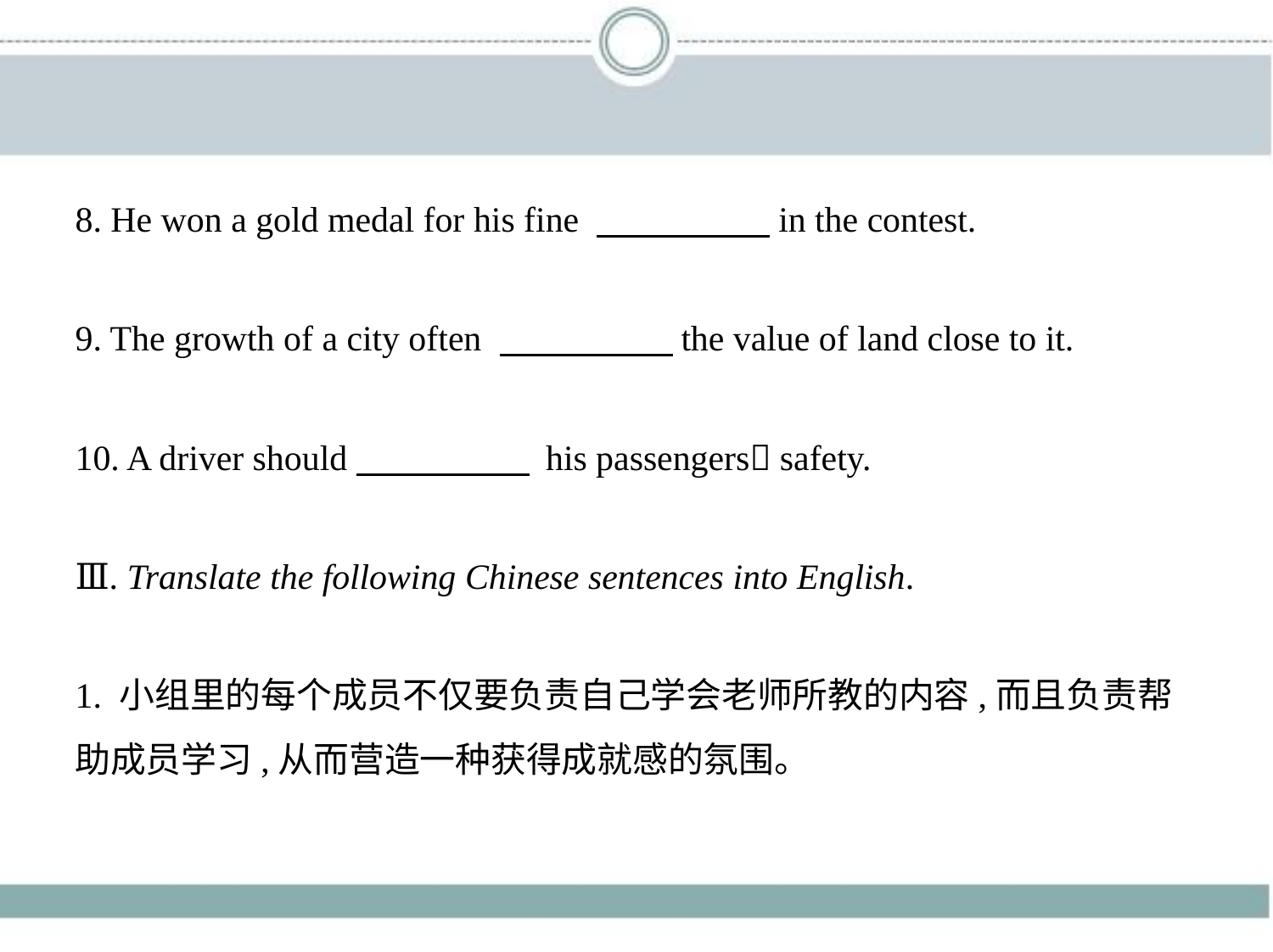

8. He won a gold medal for his fine 　　　　    in the contest.
9. The growth of a city often 　　　　    the value of land close to it.
10. A driver should　　　　     his passengers􀆳 safety.
Ⅲ. Translate the following Chinese sentences into English.
1. 小组里的每个成员不仅要负责自己学会老师所教的内容,而且负责帮
助成员学习,从而营造一种获得成就感的氛围。